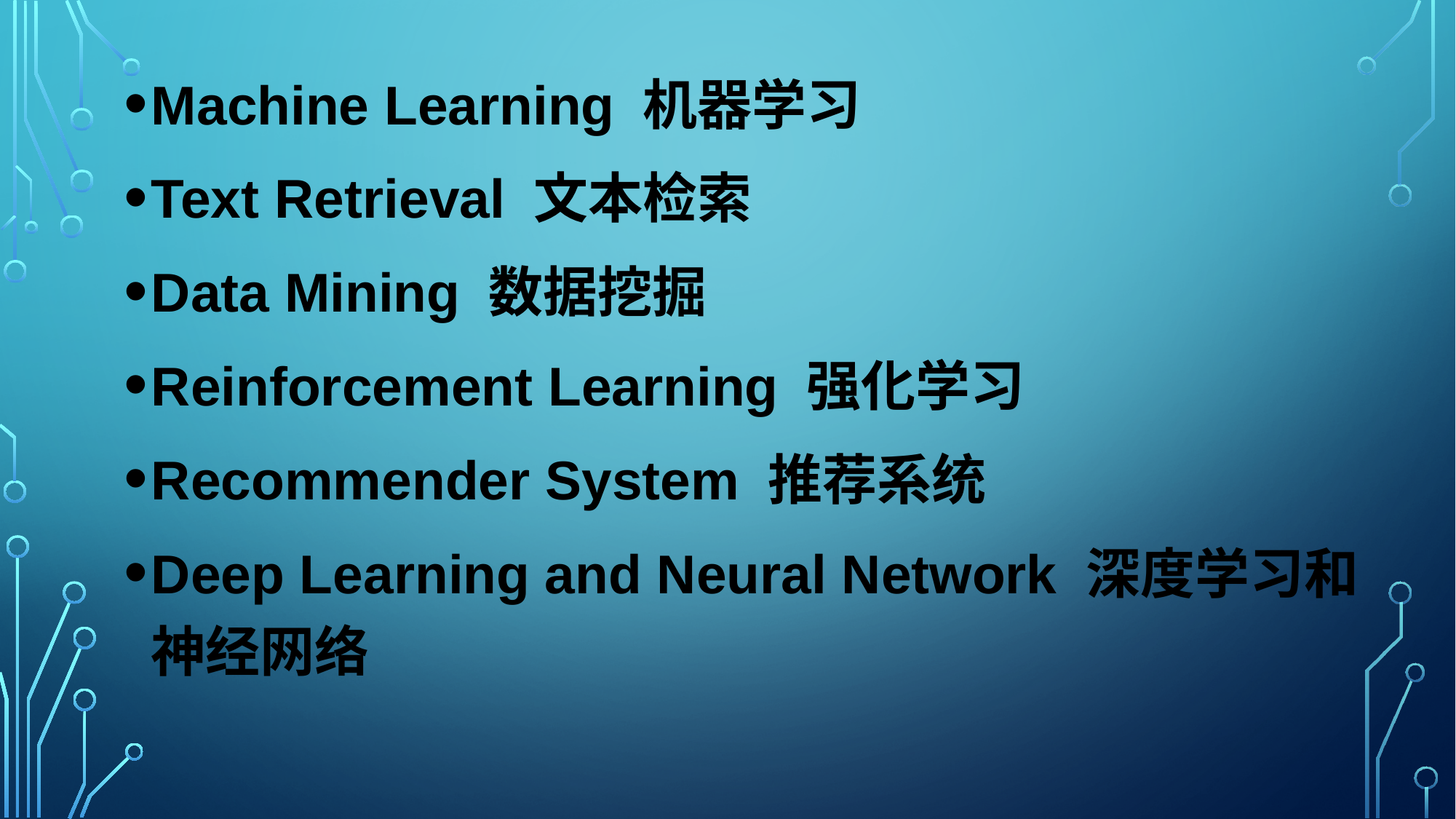

Machine Learning 机器学习
Text Retrieval 文本检索
Data Mining 数据挖掘
Reinforcement Learning 强化学习
Recommender System 推荐系统
Deep Learning and Neural Network 深度学习和神经网络